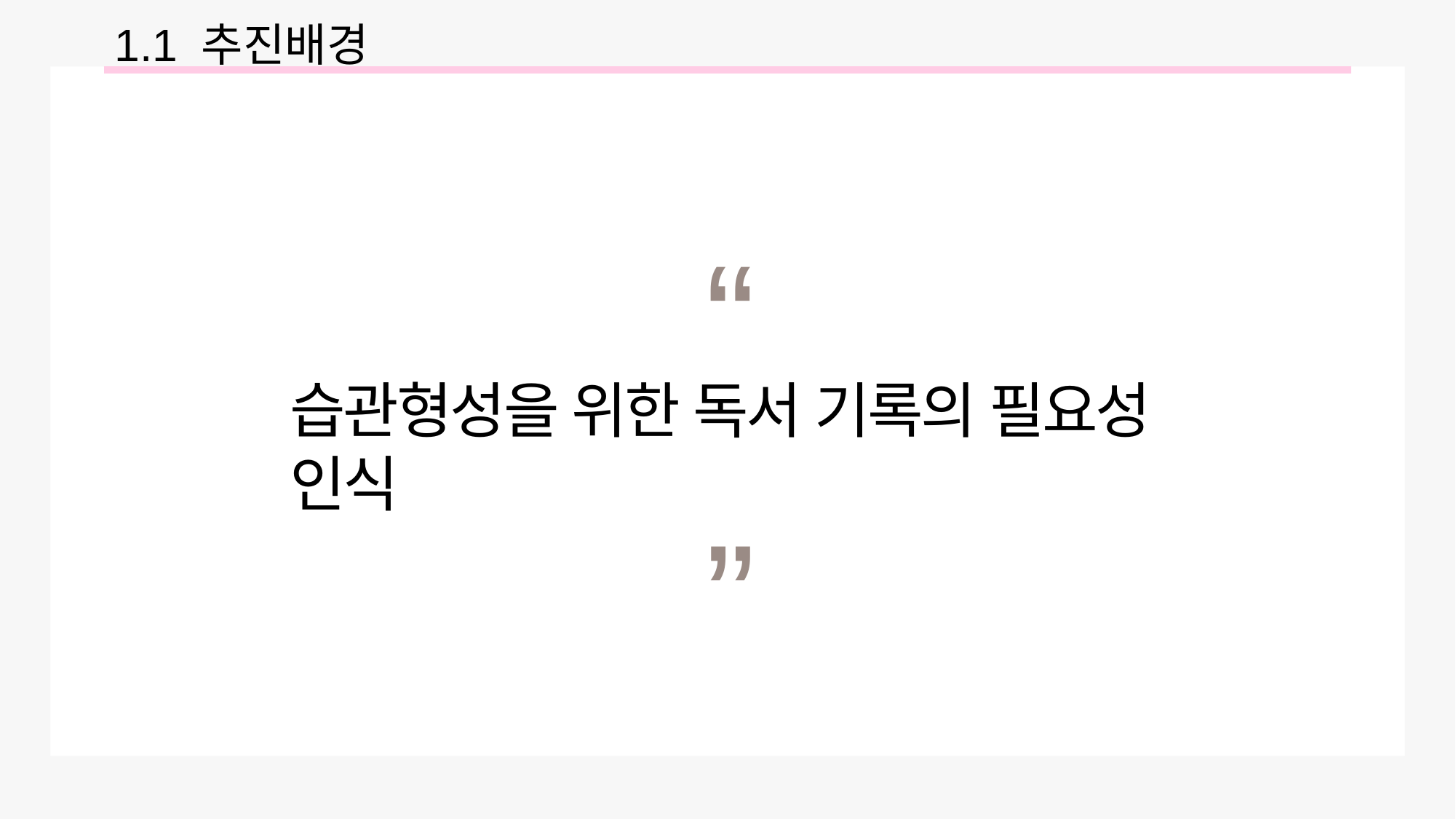

1.1 추진배경
“
습관형성을 위한 독서 기록의 필요성 인식
”